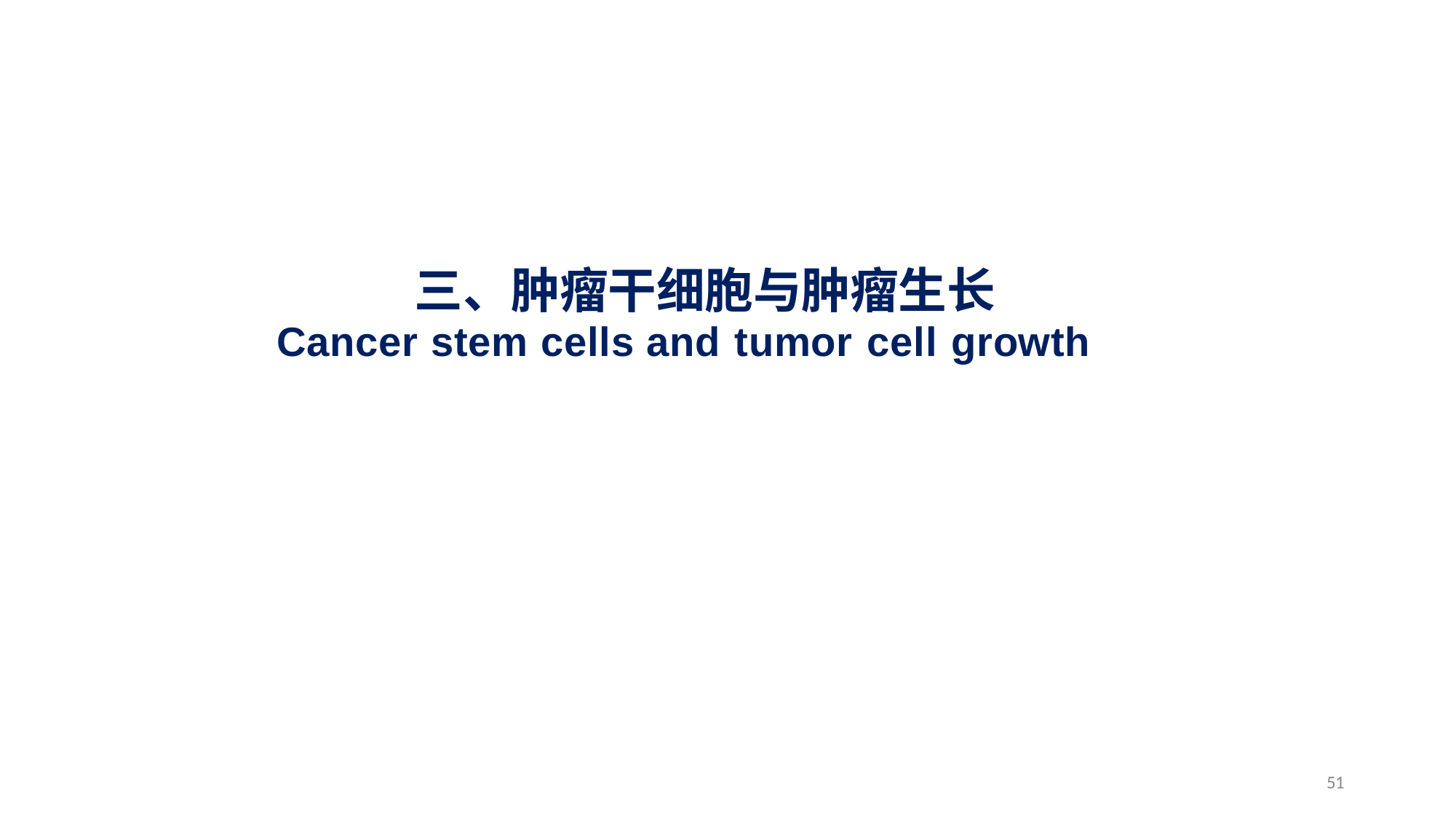

三、肿瘤干细胞与肿瘤生长
Cancer stem cells and tumor cell growth

51